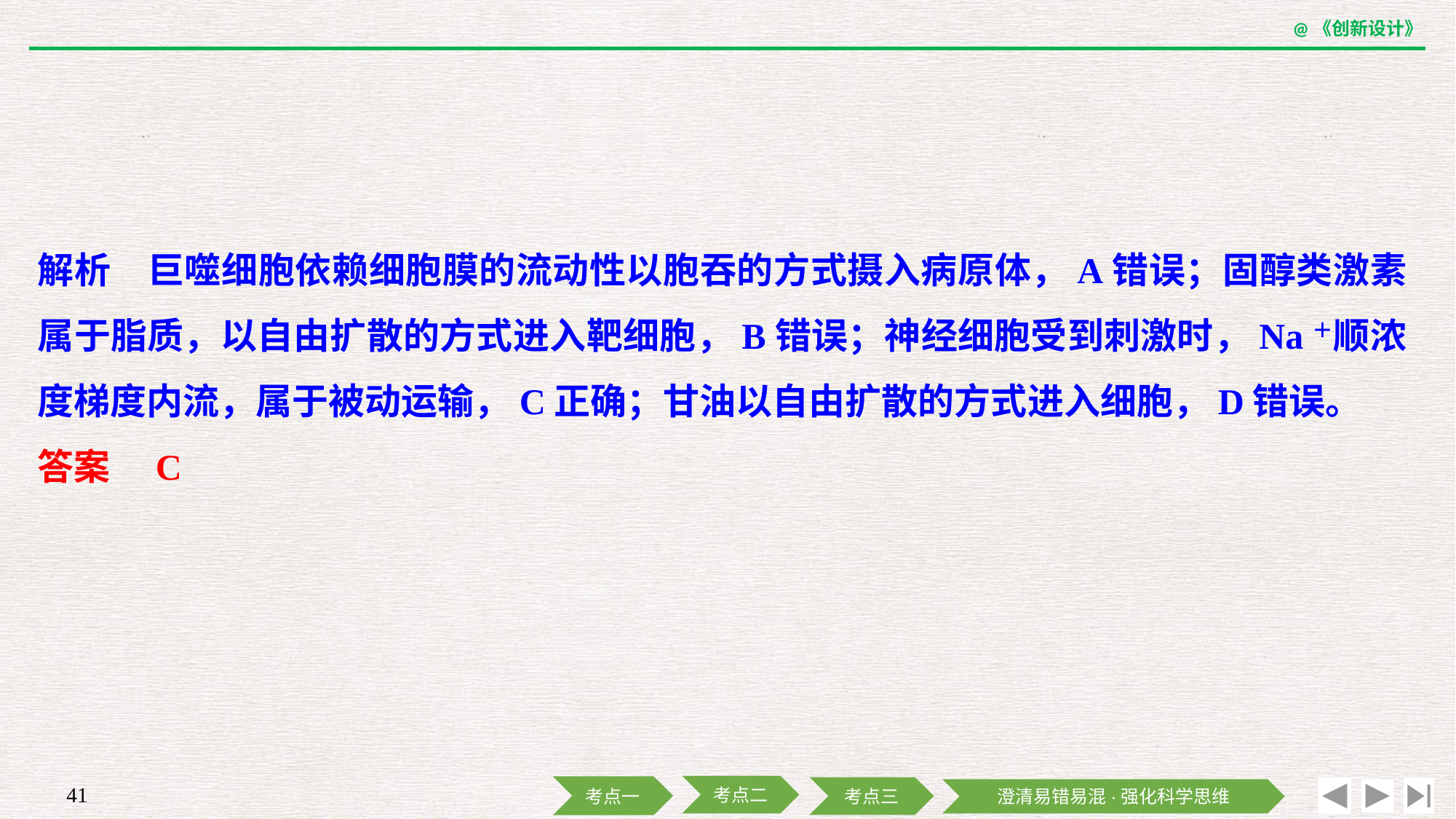

解析　巨噬细胞依赖细胞膜的流动性以胞吞的方式摄入病原体，A错误；固醇类激素属于脂质，以自由扩散的方式进入靶细胞，B错误；神经细胞受到刺激时，Na＋顺浓度梯度内流，属于被动运输，C正确；甘油以自由扩散的方式进入细胞，D错误。
答案　C